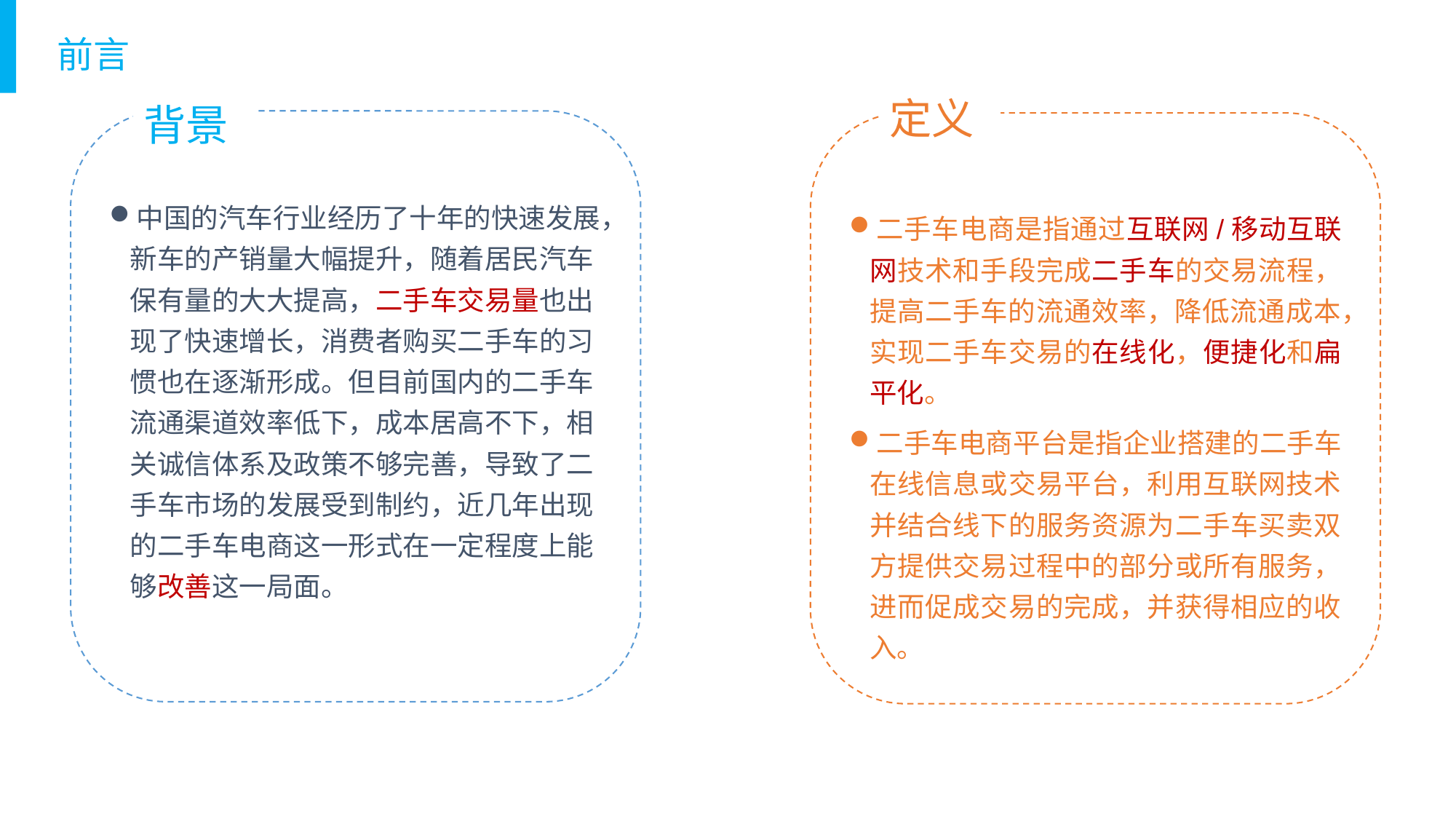

前言
定义
背景

中国的汽车行业经历了十年的快速发展，新车的产销量大幅提升，随着居民汽车保有量的大大提高，二手车交易量也出现了快速增长，消费者购买二手车的习惯也在逐渐形成。但目前国内的二手车流通渠道效率低下，成本居高不下，相关诚信体系及政策不够完善，导致了二手车市场的发展受到制约，近几年出现的二手车电商这一形式在一定程度上能够改善这一局面。

二手车电商是指通过互联网/移动互联网技术和手段完成二手车的交易流程，提高二手车的流通效率，降低流通成本，实现二手车交易的在线化，便捷化和扁平化。
二手车电商平台是指企业搭建的二手车在线信息或交易平台，利用互联网技术并结合线下的服务资源为二手车买卖双方提供交易过程中的部分或所有服务，进而促成交易的完成，并获得相应的收入。